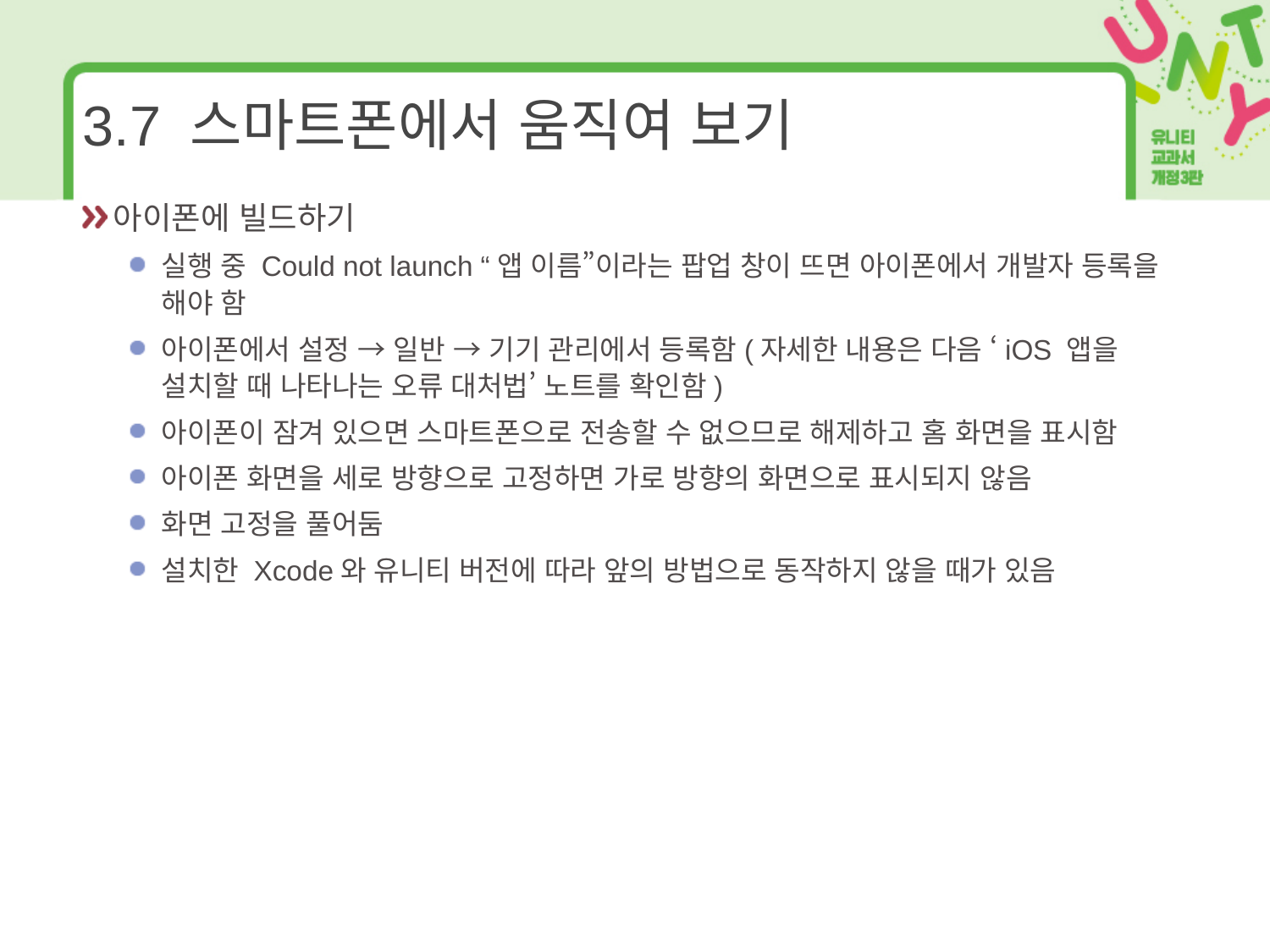

# 3.7 스마트폰에서 움직여 보기
아이폰에 빌드하기
실행 중 Could not launch “앱 이름”이라는 팝업 창이 뜨면 아이폰에서 개발자 등록을 해야 함
아이폰에서 설정 → 일반 → 기기 관리에서 등록함(자세한 내용은 다음 ‘iOS 앱을 설치할 때 나타나는 오류 대처법’ 노트를 확인함)
아이폰이 잠겨 있으면 스마트폰으로 전송할 수 없으므로 해제하고 홈 화면을 표시함
아이폰 화면을 세로 방향으로 고정하면 가로 방향의 화면으로 표시되지 않음
화면 고정을 풀어둠
설치한 Xcode와 유니티 버전에 따라 앞의 방법으로 동작하지 않을 때가 있음